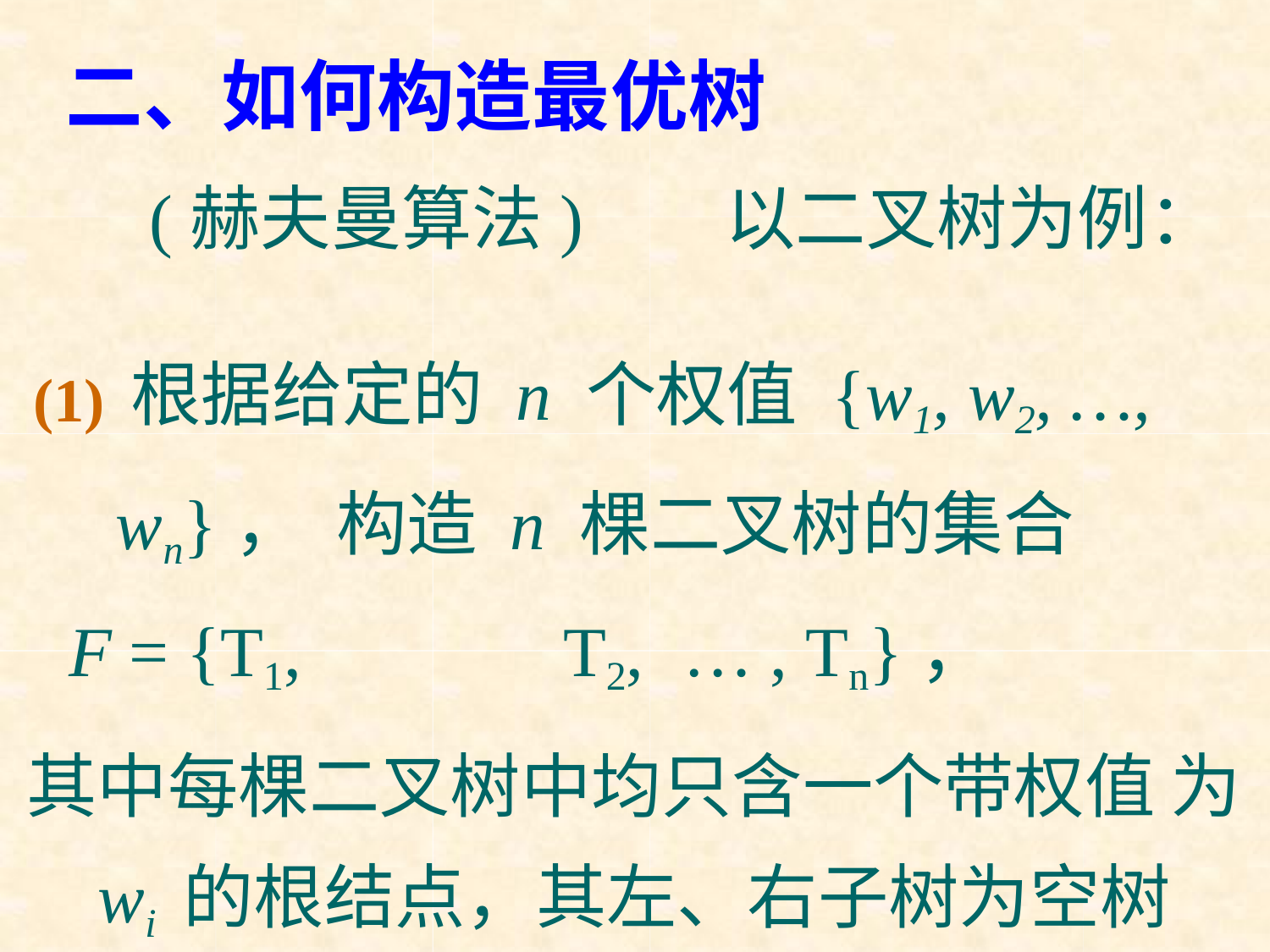

# 二、如何构造最优树
(赫夫曼算法)	以二叉树为例：
(1)根据给定的 n 个权值{w1, w2, …, wn}，  构造 n 棵二叉树的集合
F = {T1,	T2,	… , Tn}，
其中每棵二叉树中均只含一个带权值 为 wi 的根结点，其左、右子树为空树